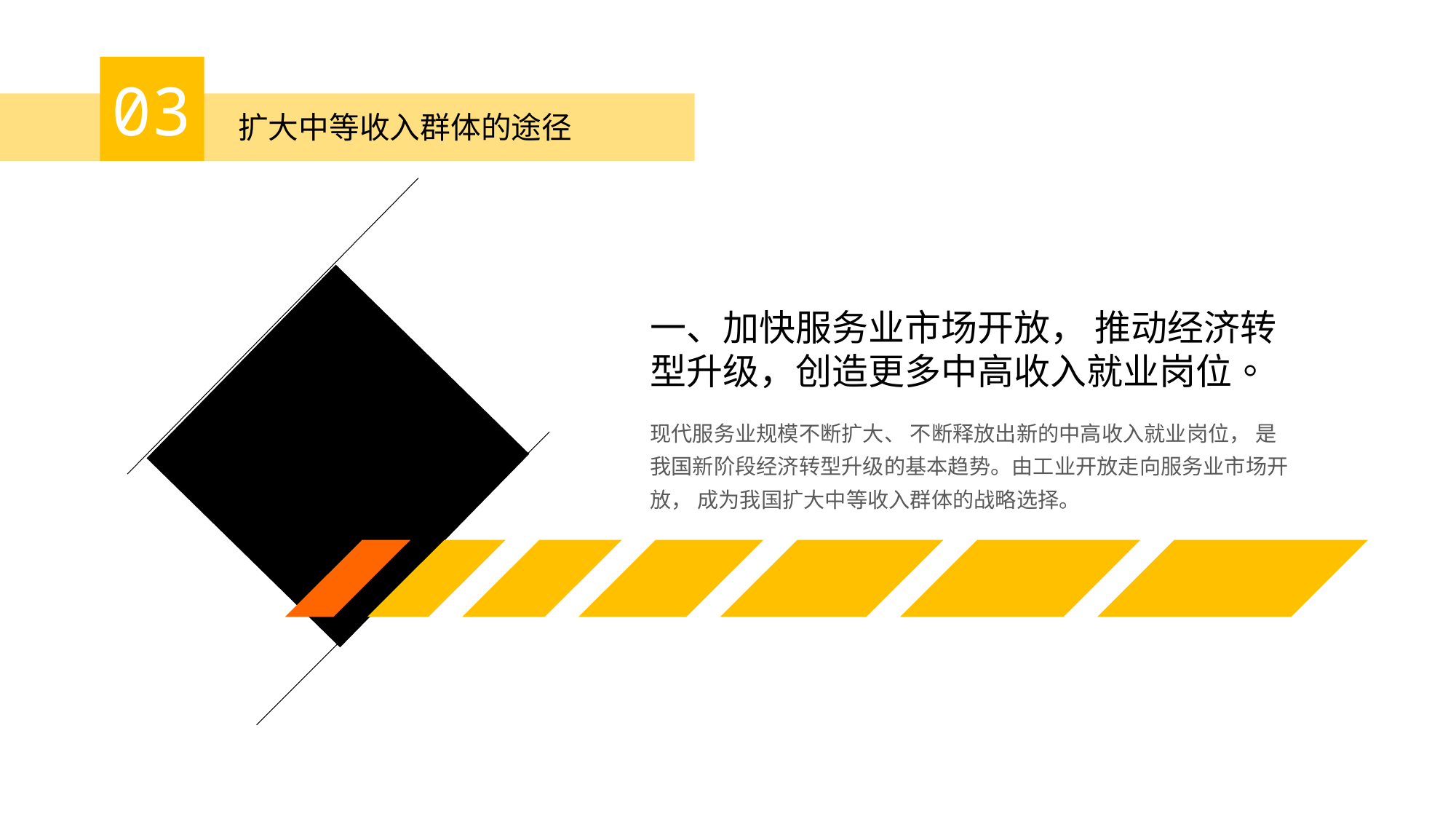

03

扩大中等收入群体的途径
一、加快服务业市场开放， 推动经济转型升级，创造更多中高收入就业岗位。

现代服务业规模不断扩大、 不断释放出新的中高收入就业岗位， 是我国新阶段经济转型升级的基本趋势。由工业开放走向服务业市场开放， 成为我国扩大中等收入群体的战略选择。